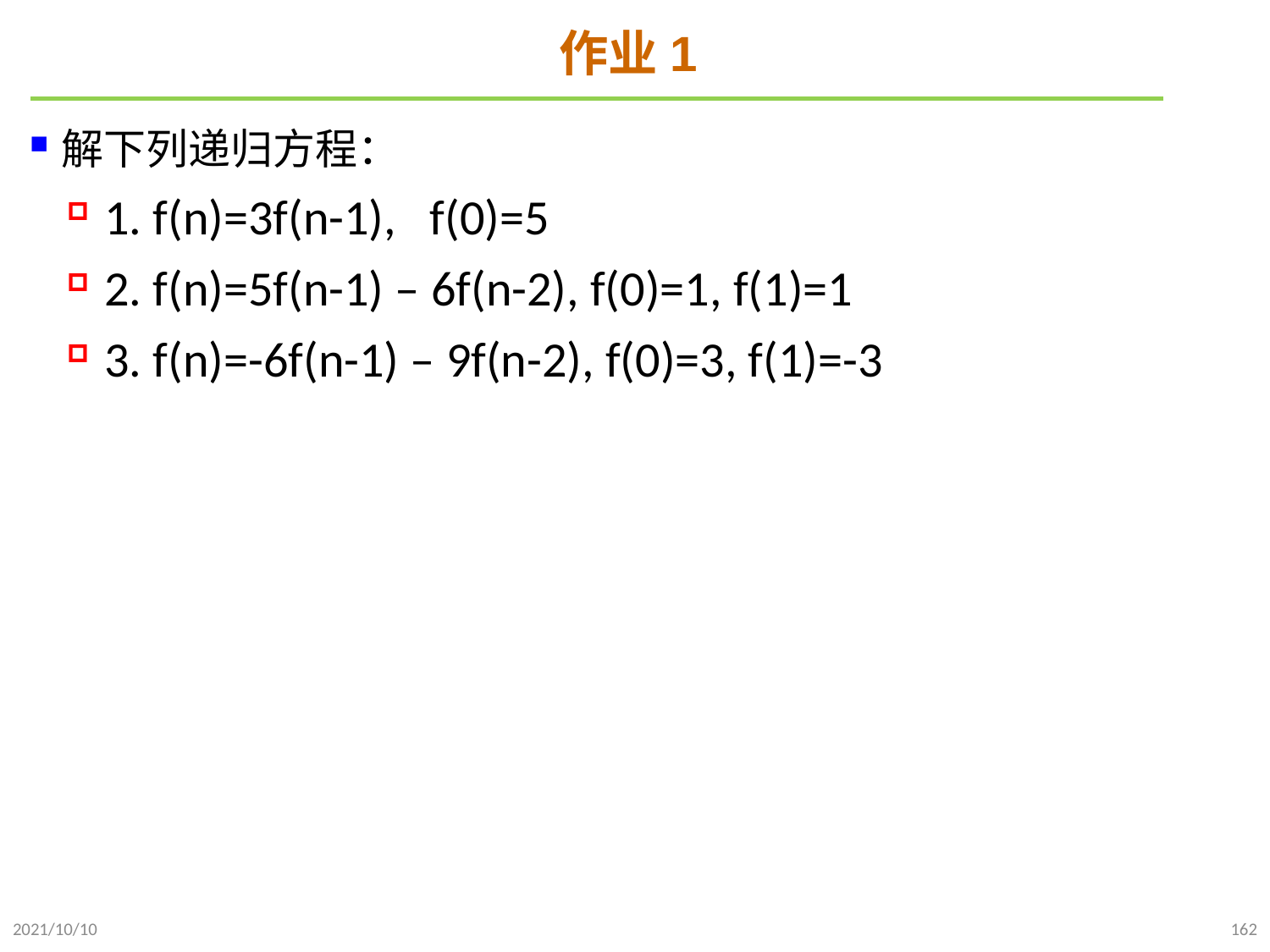

# 作业1
解下列递归方程：
1. f(n)=3f(n-1),   f(0)=5
2. f(n)=5f(n-1) – 6f(n-2), f(0)=1, f(1)=1
3. f(n)=-6f(n-1) – 9f(n-2), f(0)=3, f(1)=-3

2021/10/10
162